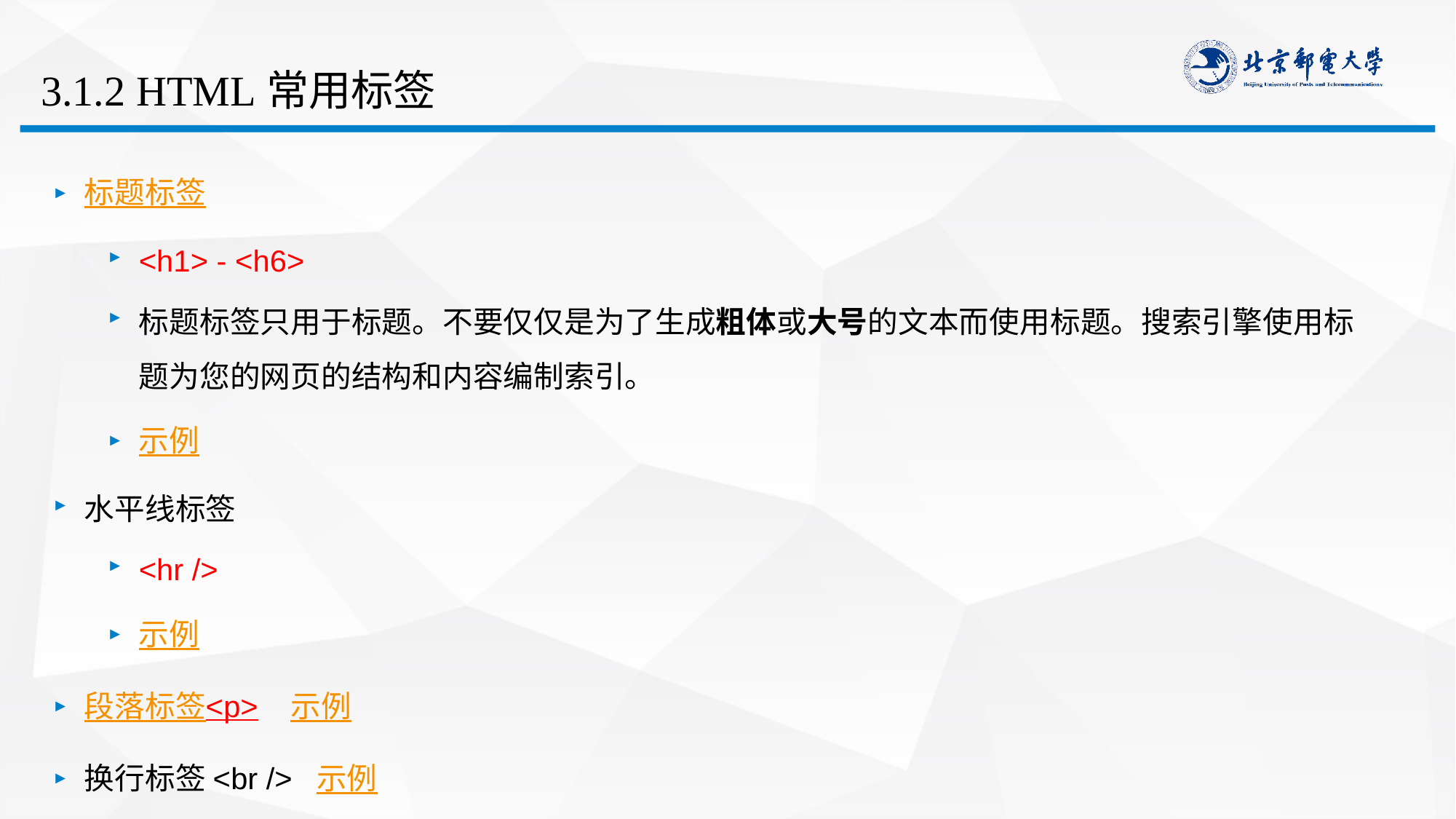

# 3.1.2 HTML常用标签
标题标签
<h1> - <h6>
标题标签只用于标题。不要仅仅是为了生成粗体或大号的文本而使用标题。搜索引擎使用标题为您的网页的结构和内容编制索引。
示例
水平线标签
<hr />
示例
段落标签<p>   示例
换行标签<br />  示例